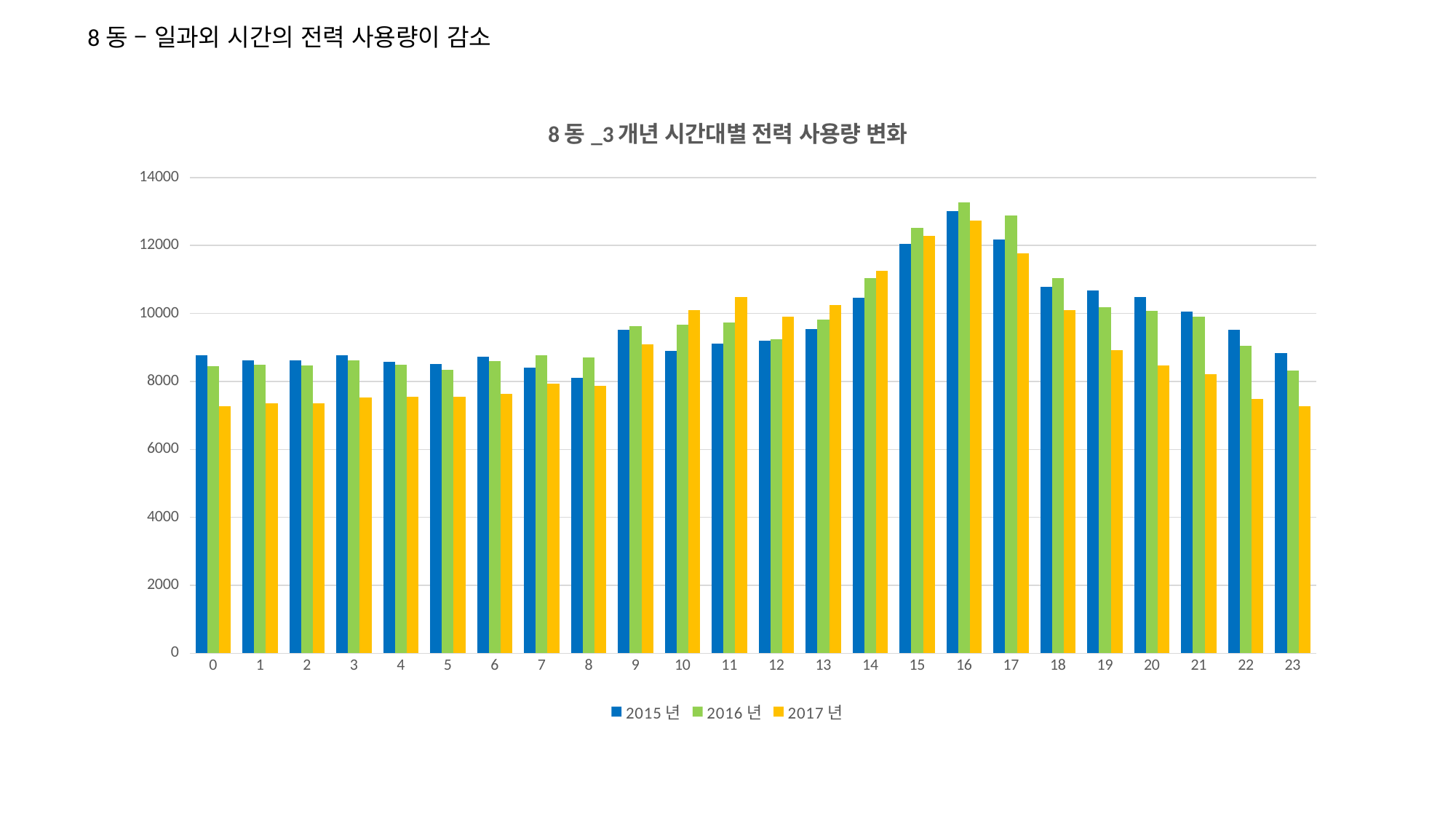

8동 – 일과외 시간의 전력 사용량이 감소

### Chart: 8동_3개년 시간대별 전력 사용량 변화

| Category | 2015년 | 2016년 | 2017년 |
|---|---|---|---|
| 0 | 8773.00594135 | 8439.59649536 | 7261.07442280663 |
| 1 | 8628.29302364999 | 8489.72238352 | 7363.56169071851 |
| 2 | 8618.02460717 | 8477.98233442 | 7363.21476481116 |
| 3 | 8777.41032034 | 8619.4376506 | 7523.26019343255 |
| 4 | 8585.04032029 | 8481.07763438999 | 7538.91847806547 |
| 5 | 8521.92279255 | 8342.00988807 | 7559.34845755991 |
| 6 | 8718.13978743 | 8588.17728562 | 7625.42854988426 |
| 7 | 8408.197437992 | 8762.611041634 | 7927.53360740495 |
| 8 | 8113.09358210099 | 8703.37827930599 | 7864.90378024069 |
| 9 | 9515.97712349499 | 9624.78808401699 | 9086.54564099202 |
| 10 | 8892.587591359 | 9674.21732366999 | 10094.565141854 |
| 11 | 9116.09231558799 | 9732.88519949599 | 10487.66214687 |
| 12 | 9203.966594573 | 9250.30702685299 | 9909.6470253903 |
| 13 | 9548.45424554 | 9827.089822541 | 10241.0025229733 |
| 14 | 10461.608988144 | 11035.1097784719 | 11249.3686526301 |
| 15 | 12056.37512048 | 12519.2994380339 | 12279.987179541 |
| 16 | 13013.91064893 | 13272.94311595 | 12731.470701449 |
| 17 | 12167.67967245 | 12874.7568397599 | 11766.3741915975 |
| 18 | 10779.08349957 | 11049.8942992899 | 10101.3712329729 |
| 19 | 10679.27774933 | 10192.46275726 | 8910.77838169386 |
| 20 | 10475.39562464 | 10077.20092411 | 8465.60690818755 |
| 21 | 10062.42533076 | 9908.24892124 | 8217.14702927114 |
| 22 | 9527.32698807 | 9048.86895162 | 7485.79497267258 |
| 23 | 8825.56741347999 | 8328.42171918999 | 7264.87641877964 |